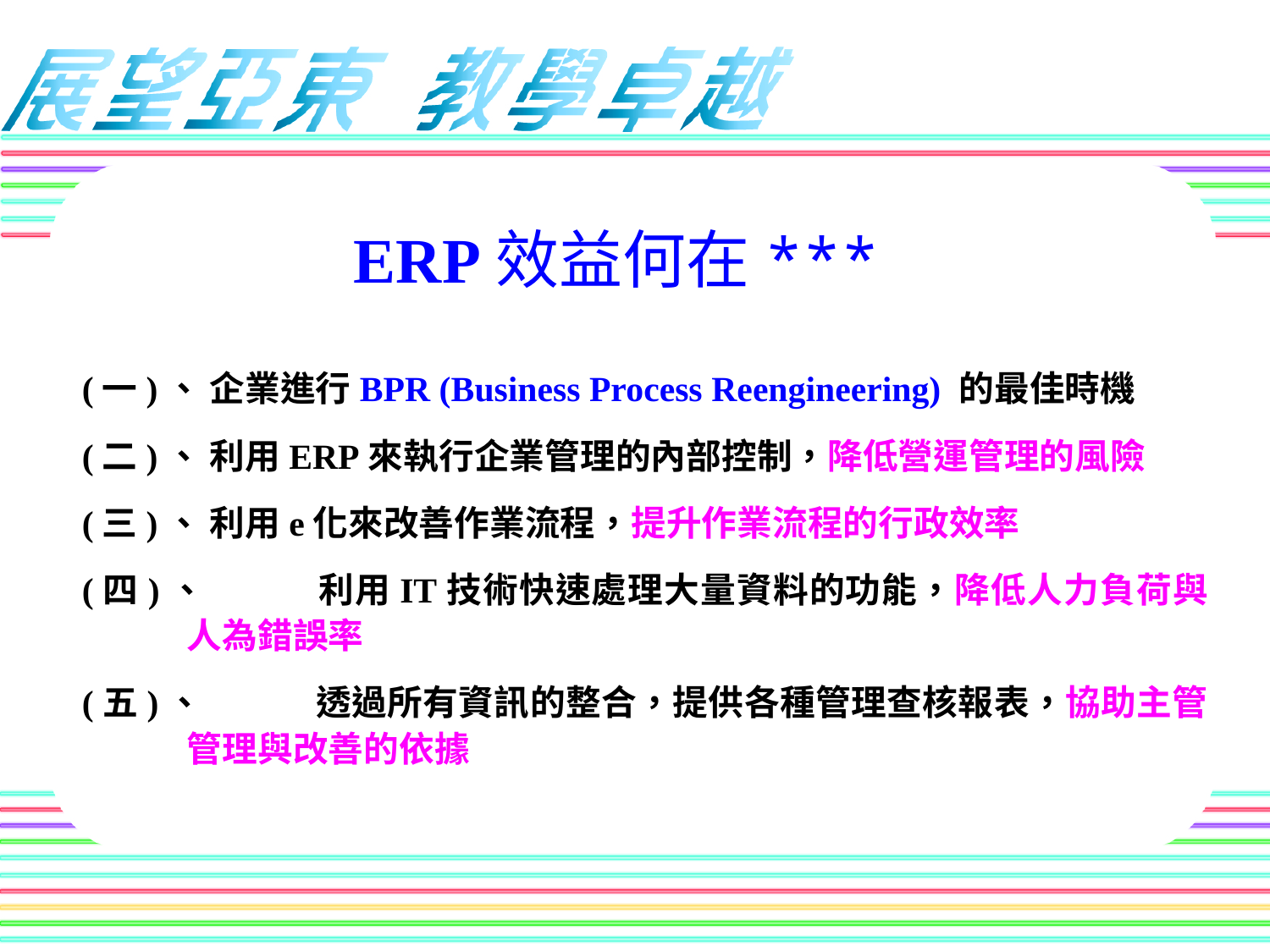

ERP效益何在***
(一)、 企業進行BPR (Business Process Reengineering) 的最佳時機
(二)、 利用ERP來執行企業管理的內部控制，降低營運管理的風險
(三)、 利用e化來改善作業流程，提升作業流程的行政效率
(四)、	利用IT技術快速處理大量資料的功能，降低人力負荷與人為錯誤率
(五)、	透過所有資訊的整合，提供各種管理查核報表，協助主管管理與改善的依據